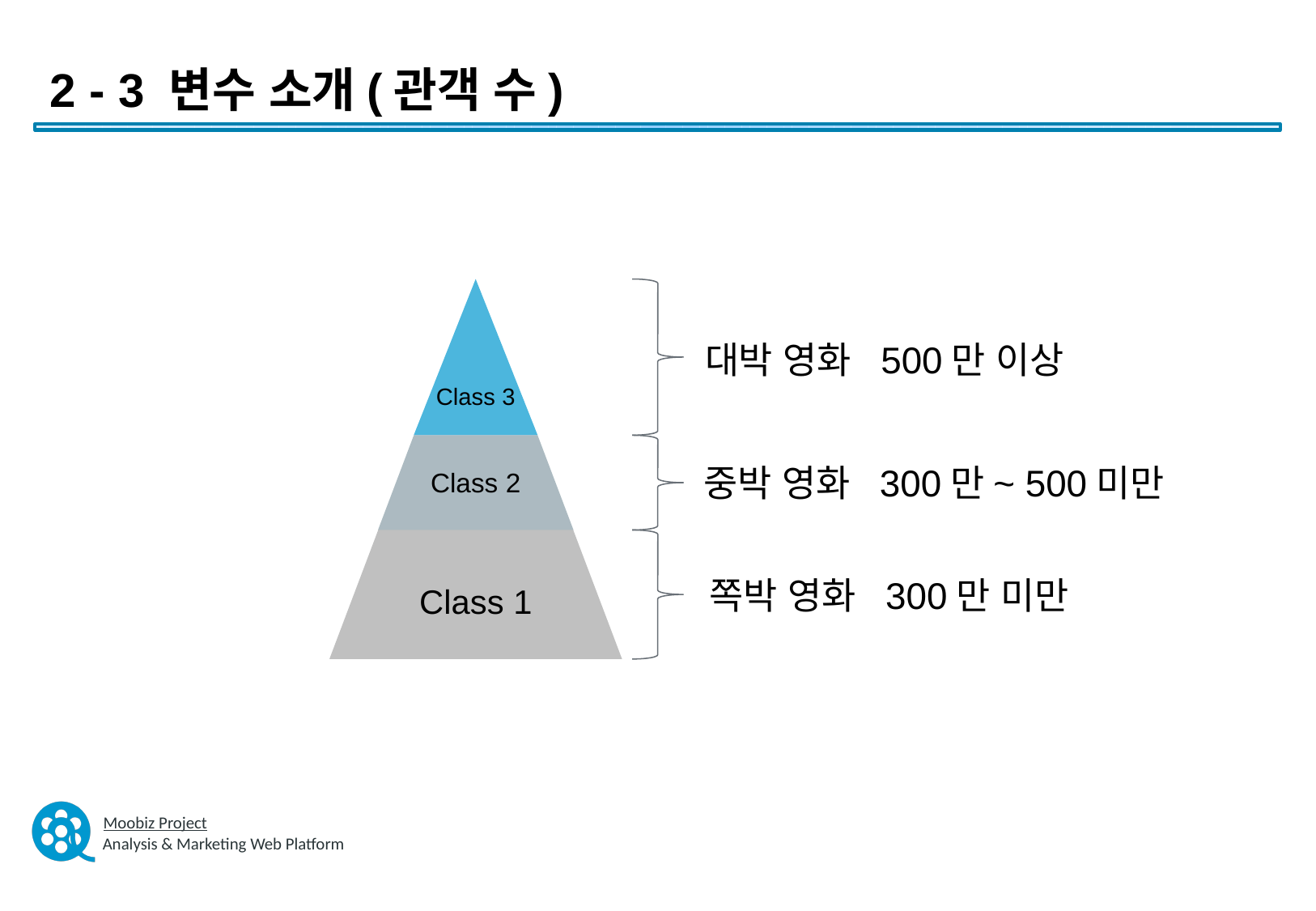

2 - 3 변수 소개(관객 수)

Class 3

Class 2

Class 1

대박 영화  500만 이상

중박 영화  300만~ 500미만

쪽박 영화  300만 미만